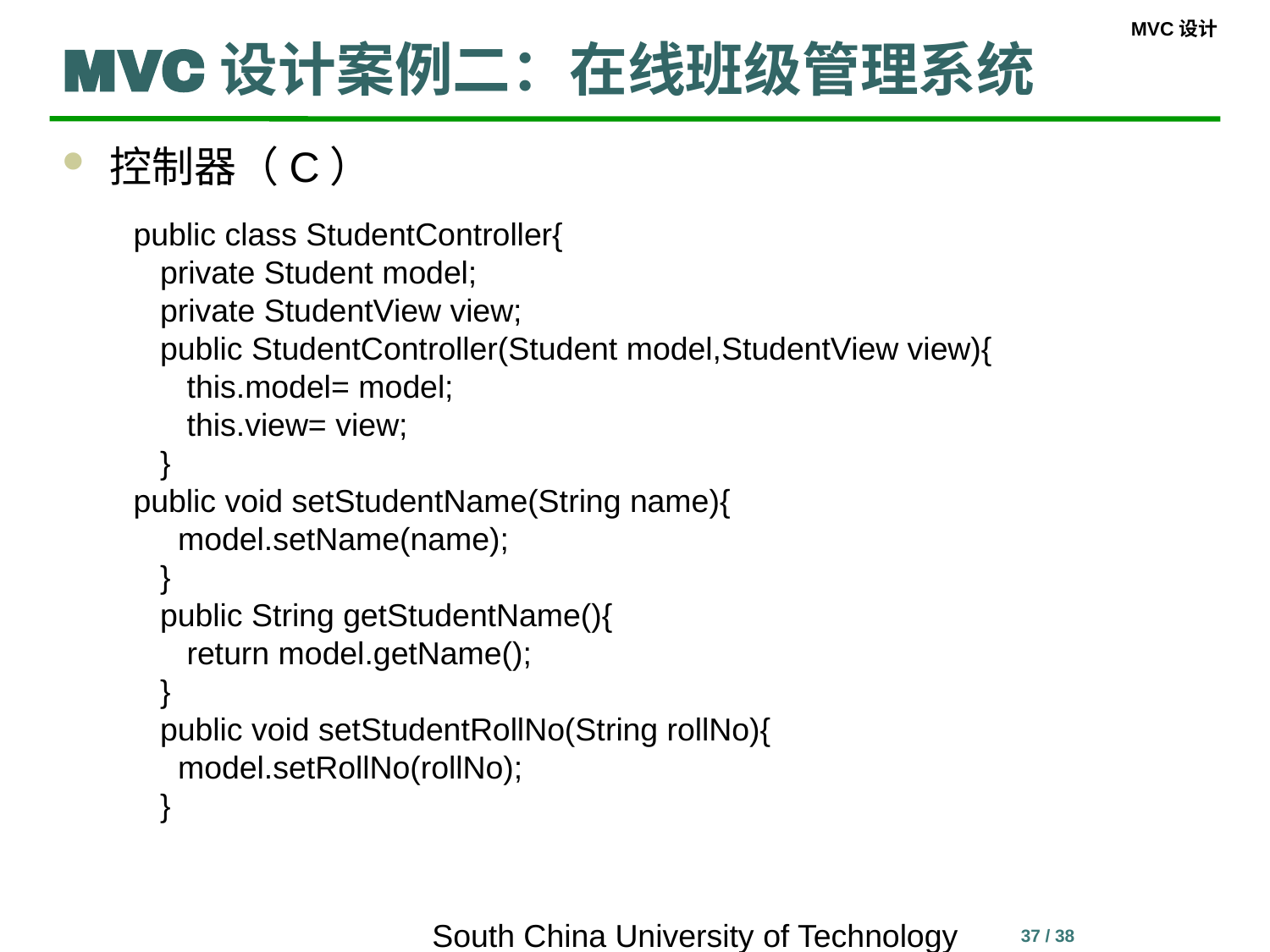

# MVC设计案例二：在线班级管理系统
控制器（C）
public class StudentController{
   private Student model;
   private StudentView view;
   public StudentController(Student model,StudentView view){
      this.model= model;
      this.view= view;
   }
public void setStudentName(String name){
     model.setName(name);
   }
   public String getStudentName(){
      return model.getName();
   }
   public void setStudentRollNo(String rollNo){
     model.setRollNo(rollNo);
   }